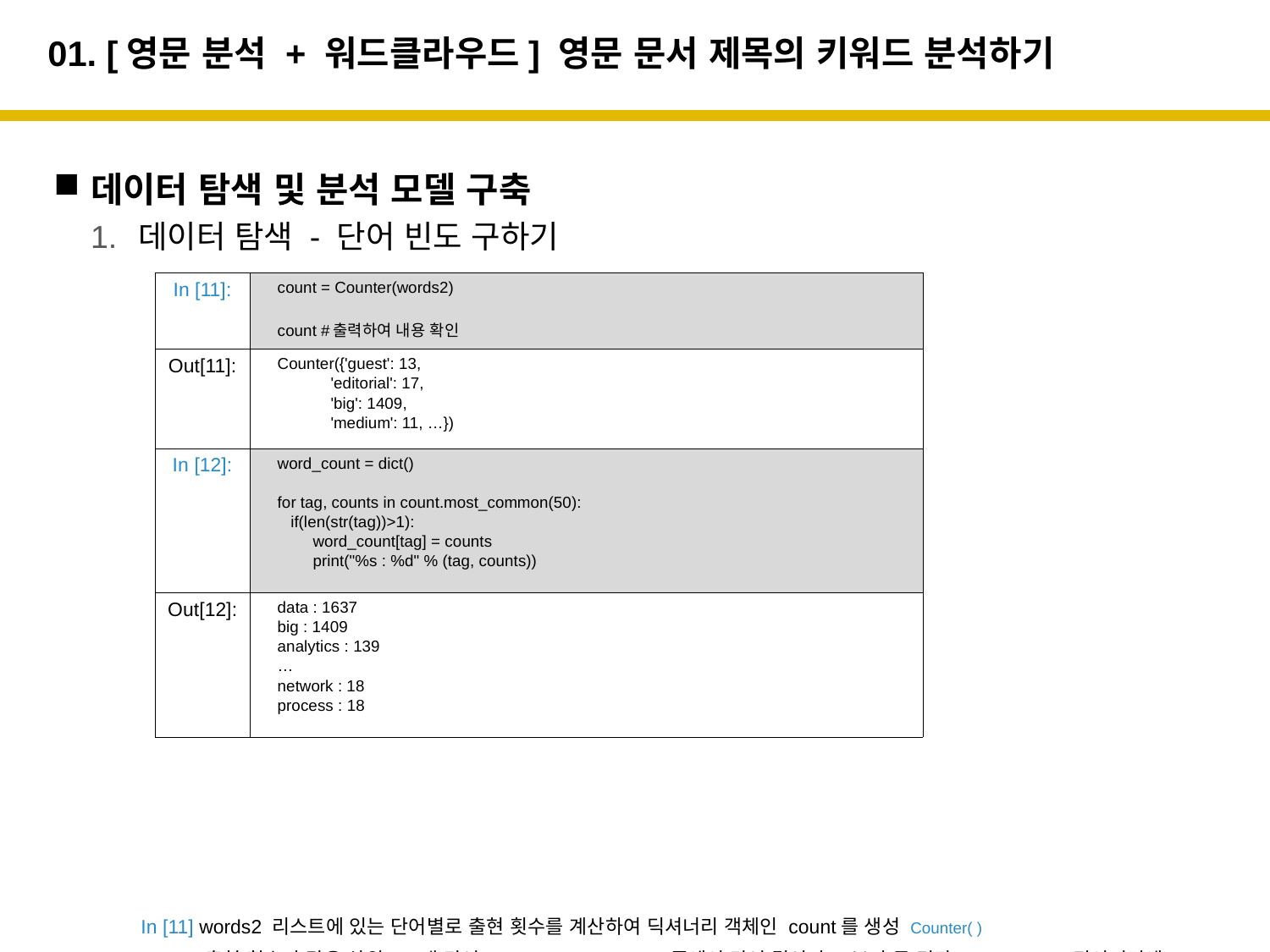

# 01. [영문 분석 + 워드클라우드] 영문 문서 제목의 키워드 분석하기
데이터 탐색 및 분석 모델 구축
데이터 탐색 - 단어 빈도 구하기

In [11] words2 리스트에 있는 단어별로 출현 횟수를 계산하여 딕셔너리 객체인 count를 생성 Counter( )
In [12] 출현 횟수가 많은 상위 50개 단어count.most_common(50) 중에서 단어 길이가 1보다 큰 것만 word_count 딕셔너리에
         저장한 후 출력

| In [11]: | count = Counter(words2) count #출력하여 내용 확인 |
| --- | --- |
| Out[11]: | Counter({'guest': 13, 'editorial': 17, 'big': 1409, 'medium': 11, …}) |
| In [12]: | word\_count = dict() for tag, counts in count.most\_common(50): if(len(str(tag))>1): word\_count[tag] = counts print("%s : %d" % (tag, counts)) |
| Out[12]: | data : 1637 big : 1409 analytics : 139 … network : 18 process : 18 |